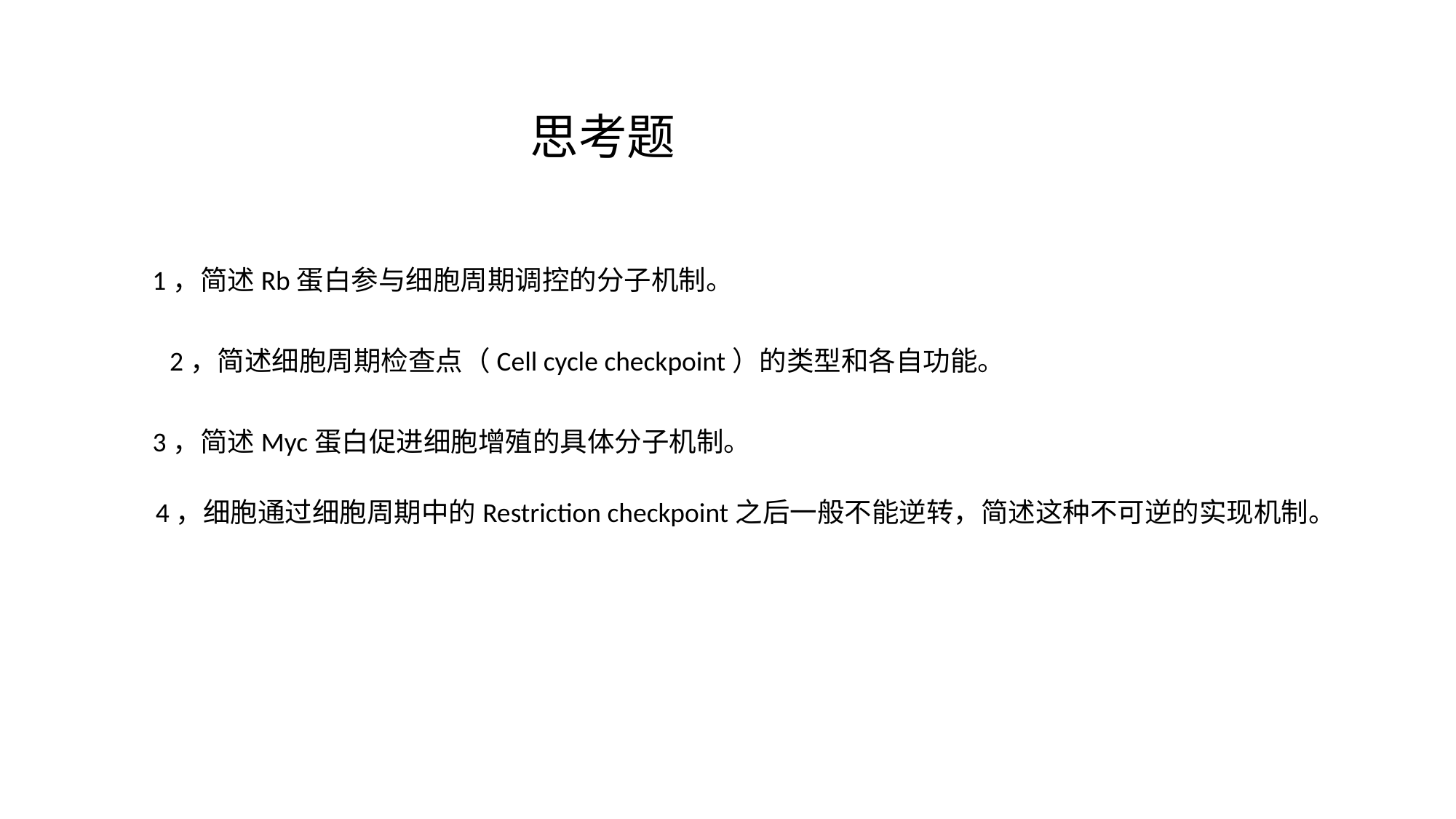

思考题
1，简述Rb蛋白参与细胞周期调控的分子机制。
2，简述细胞周期检查点（Cell cycle checkpoint）的类型和各自功能。
3，简述Myc蛋白促进细胞增殖的具体分子机制。
4，细胞通过细胞周期中的Restriction checkpoint之后一般不能逆转，简述这种不可逆的实现机制。